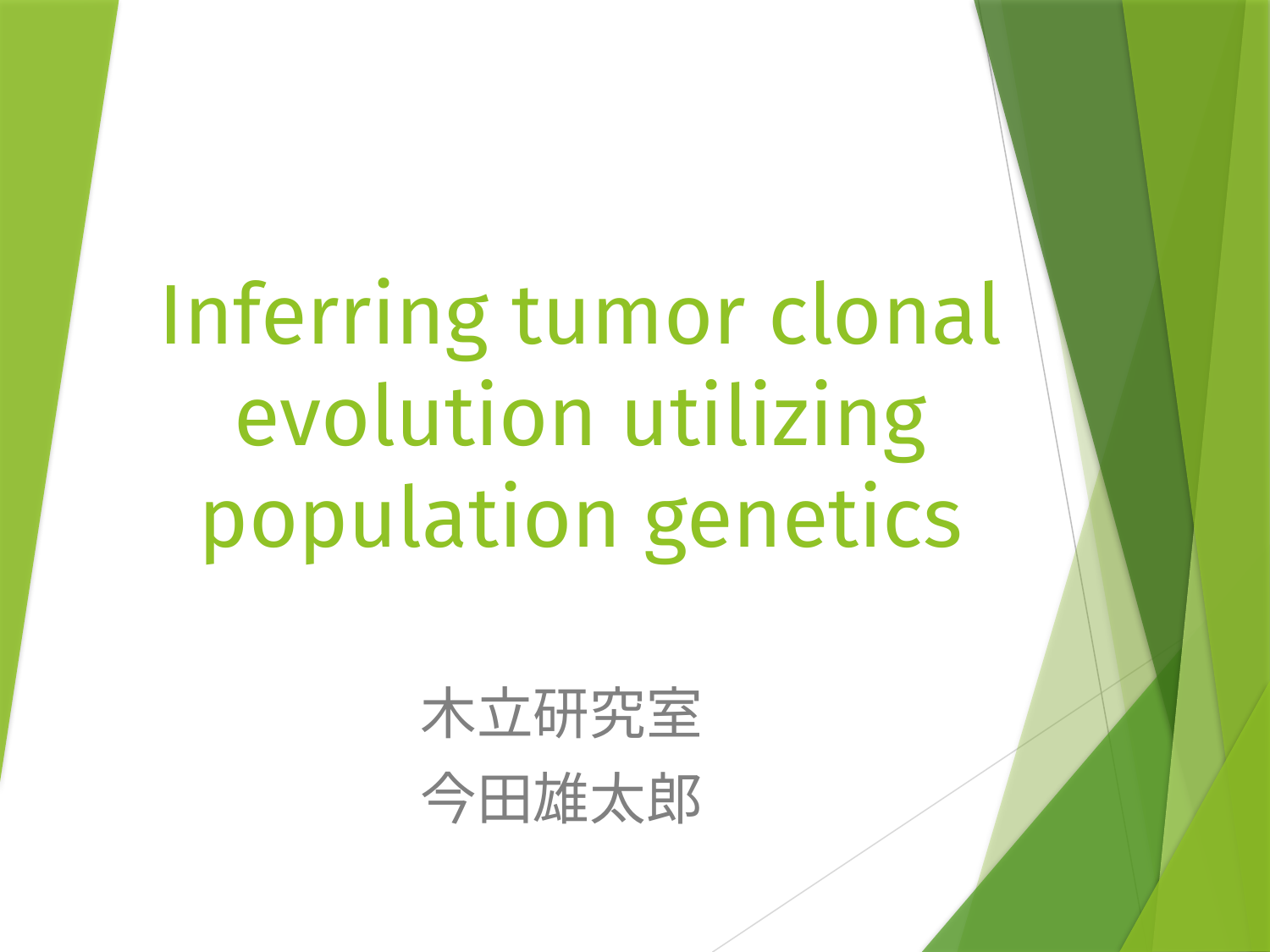

# Inferring tumor clonal evolution utilizing population genetics
木立研究室
今田雄太郎